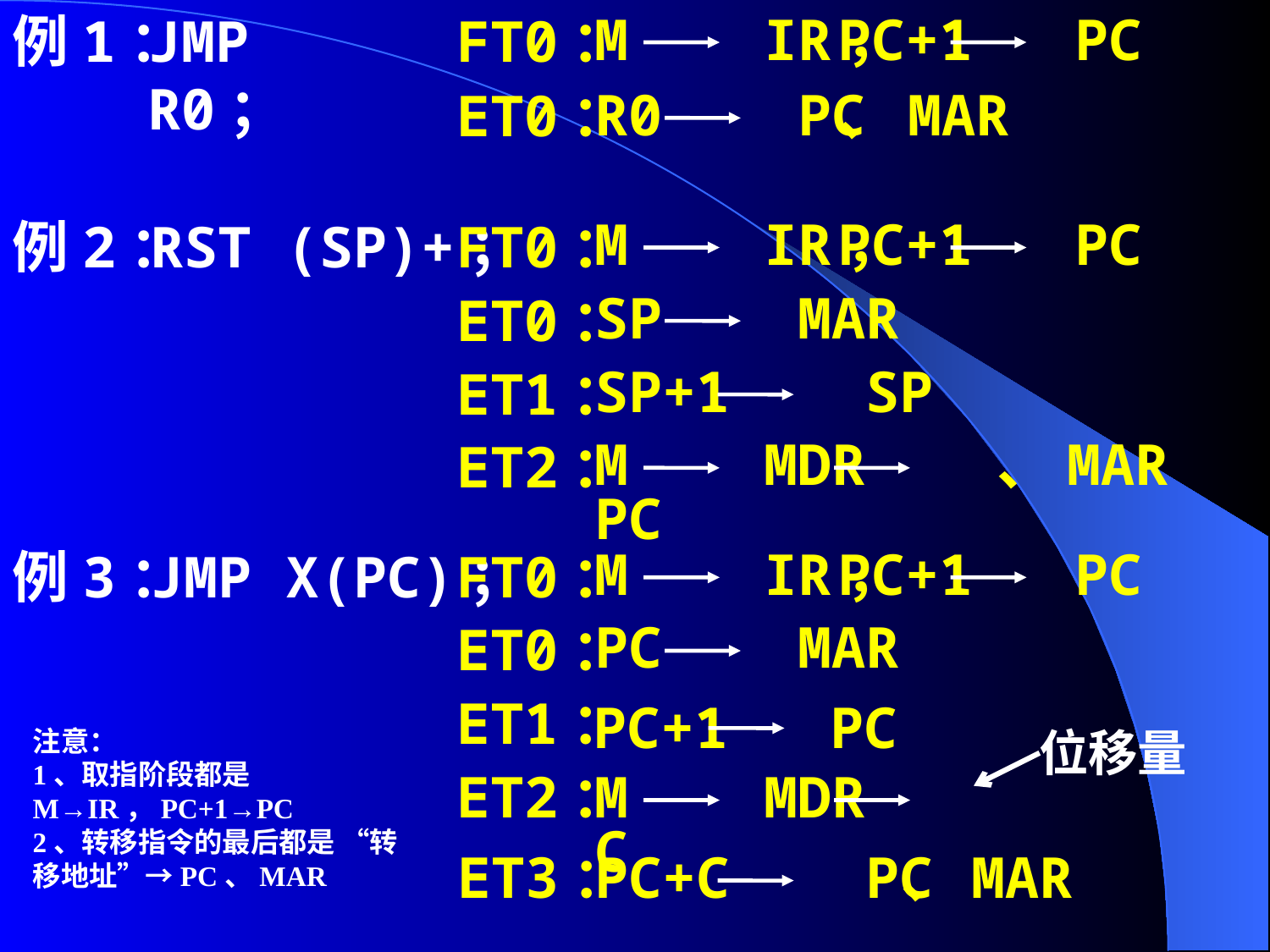

例1：
JMP R0；
FT0：
M    IR，

PC+1   PC

ET0：
R0    PC

、MAR
例2：
RST (SP)+；
FT0：
M    IR，

PC+1   PC

ET0：
SP    MAR

ET1：
SP+1    SP

ET2：
M    MDR    PC

、MAR
例3：
JMP X(PC)；
FT0：
M    IR，

PC+1   PC

ET0：
PC    MAR

ET1：
PC+1   PC

位移量
注意：
1、取指阶段都是 M→IR，PC+1→PC
2、转移指令的最后都是 “转移地址”→PC、MAR

ET2：
M    MDR    C

ET3：
PC+C    PC

、MAR